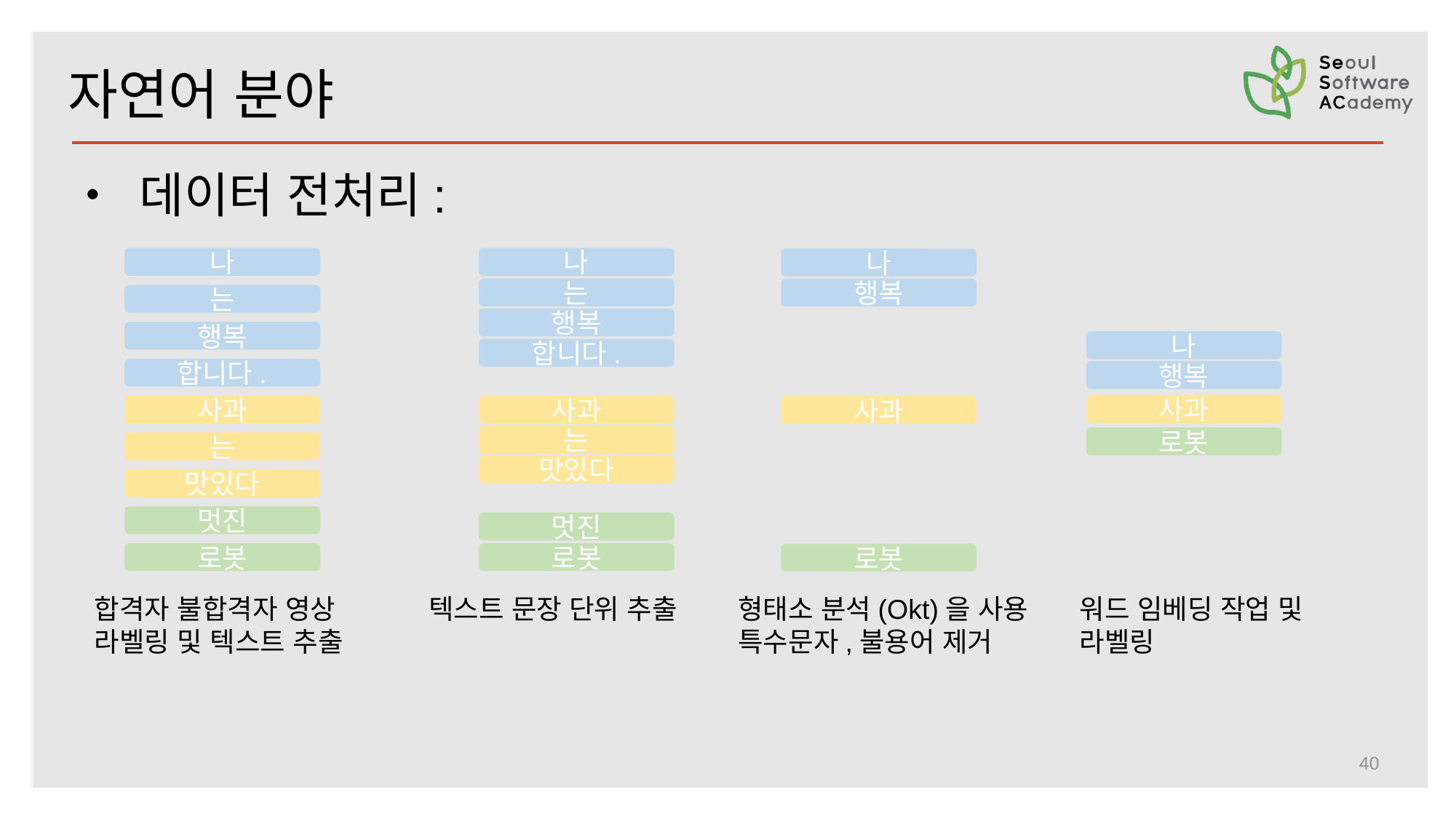

자연어 분야
• 데이터 전처리:
나
는
행복
합니다.
나
는
행복
합니다.
사과
는
맛있다
멋진
로봇
나
행복
나
행복
사과
사과
사과
는
로봇
맛있다
멋진
로봇
로봇
합격자 불합격자 영상 라벨링 및 텍스트 추출
텍스트 문장 단위 추출
형태소 분석(Okt)을 사용 특수문자,불용어 제거
워드 임베딩 작업 및
라벨링
40